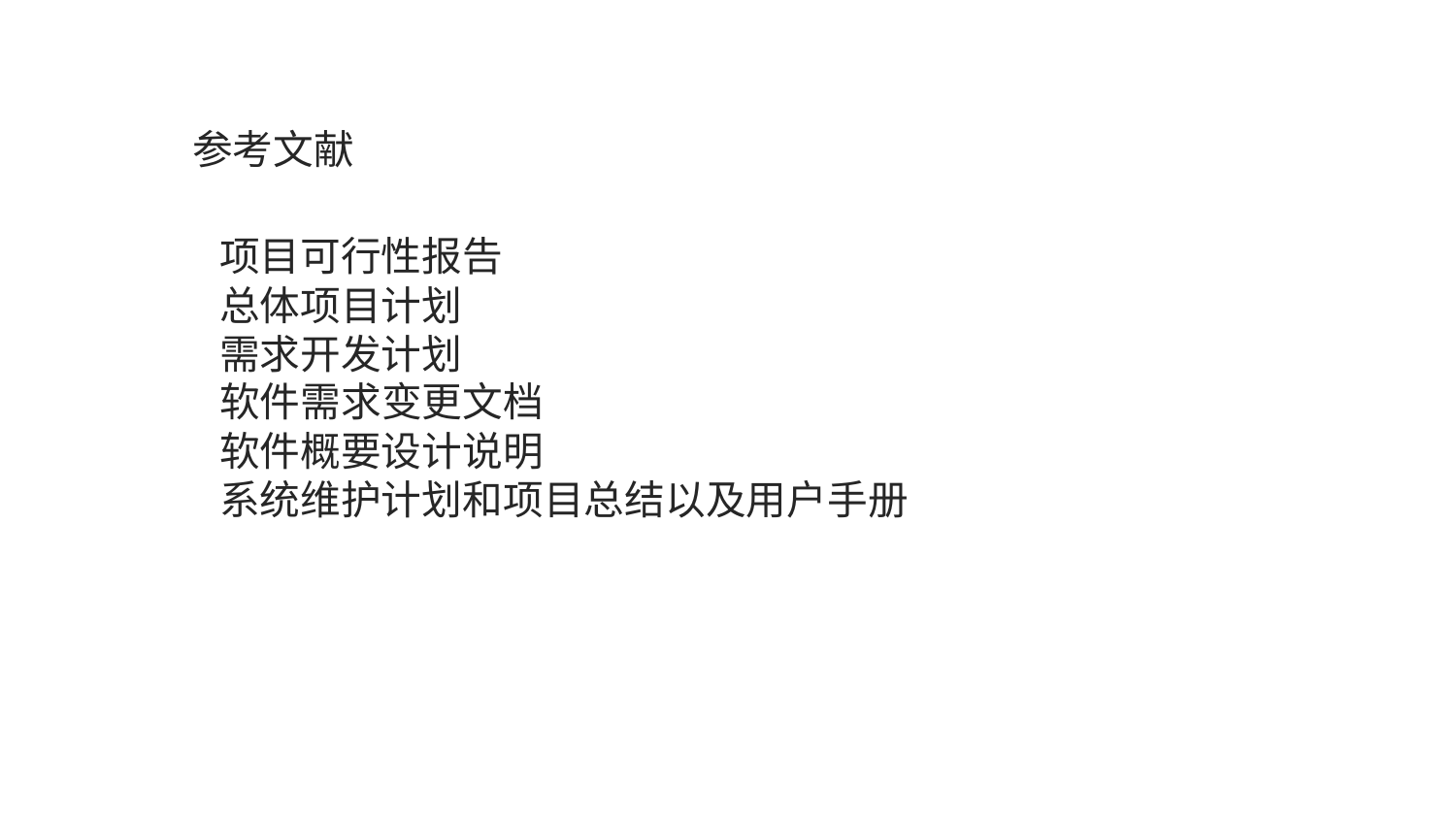

参考文献
项目可行性报告
总体项目计划
需求开发计划
软件需求变更文档
软件概要设计说明
系统维护计划和项目总结以及用户手册